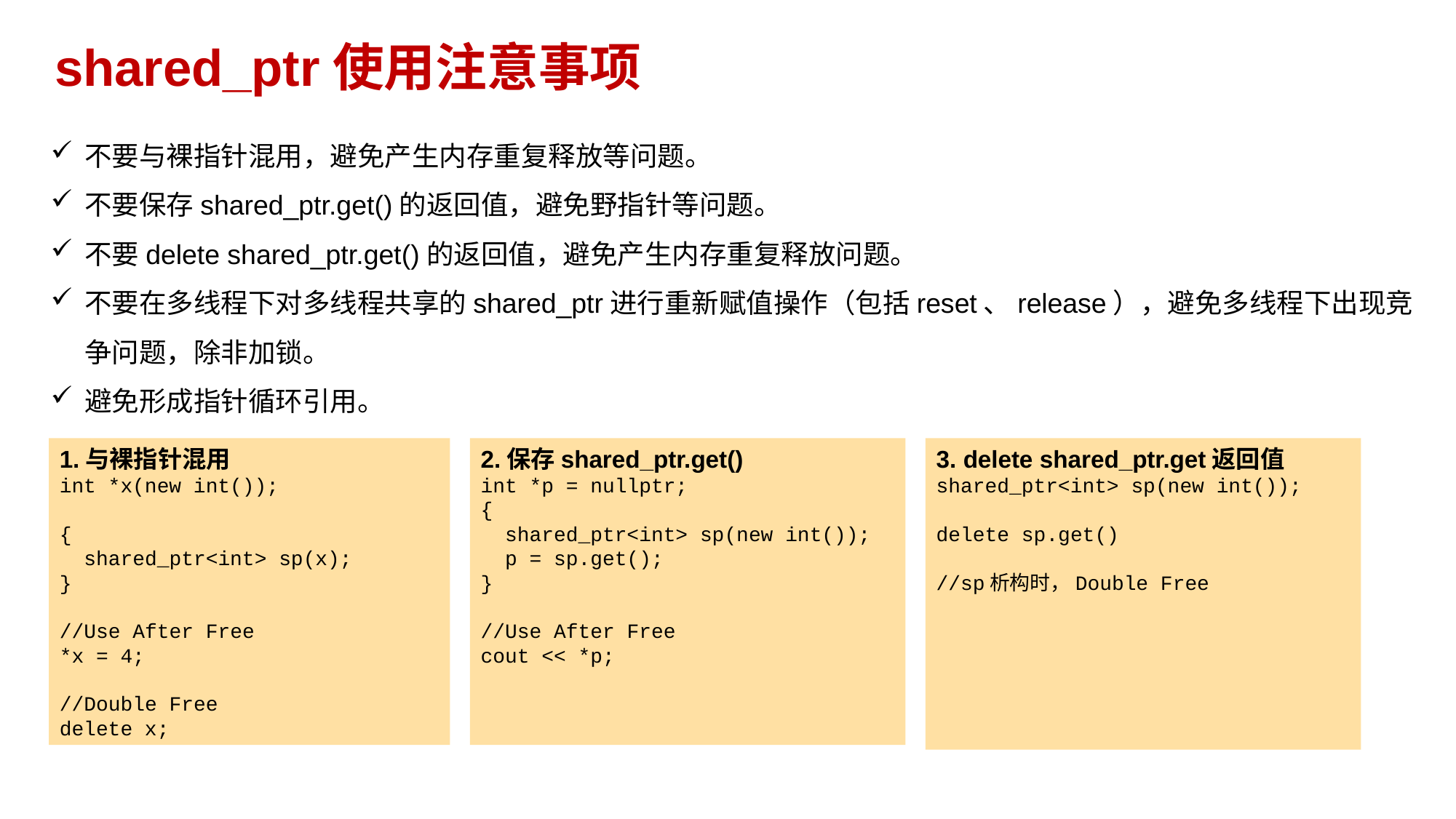

shared_ptr使用注意事项
不要与裸指针混用，避免产生内存重复释放等问题。
不要保存shared_ptr.get()的返回值，避免野指针等问题。
不要delete shared_ptr.get()的返回值，避免产生内存重复释放问题。
不要在多线程下对多线程共享的shared_ptr进行重新赋值操作（包括reset、release），避免多线程下出现竞争问题，除非加锁。
避免形成指针循环引用。

1.与裸指针混用
int *x(new int());

{
  shared_ptr<int> sp(x);
}

//Use After Free
*x = 4;

//Double Free
delete x;
2.保存shared_ptr.get()
int *p = nullptr;
{
  shared_ptr<int> sp(new int());
  p = sp.get();
}

//Use After Free
cout << *p;

3. delete shared_ptr.get返回值
shared_ptr<int> sp(new int());

delete sp.get()

//sp析构时，Double Free